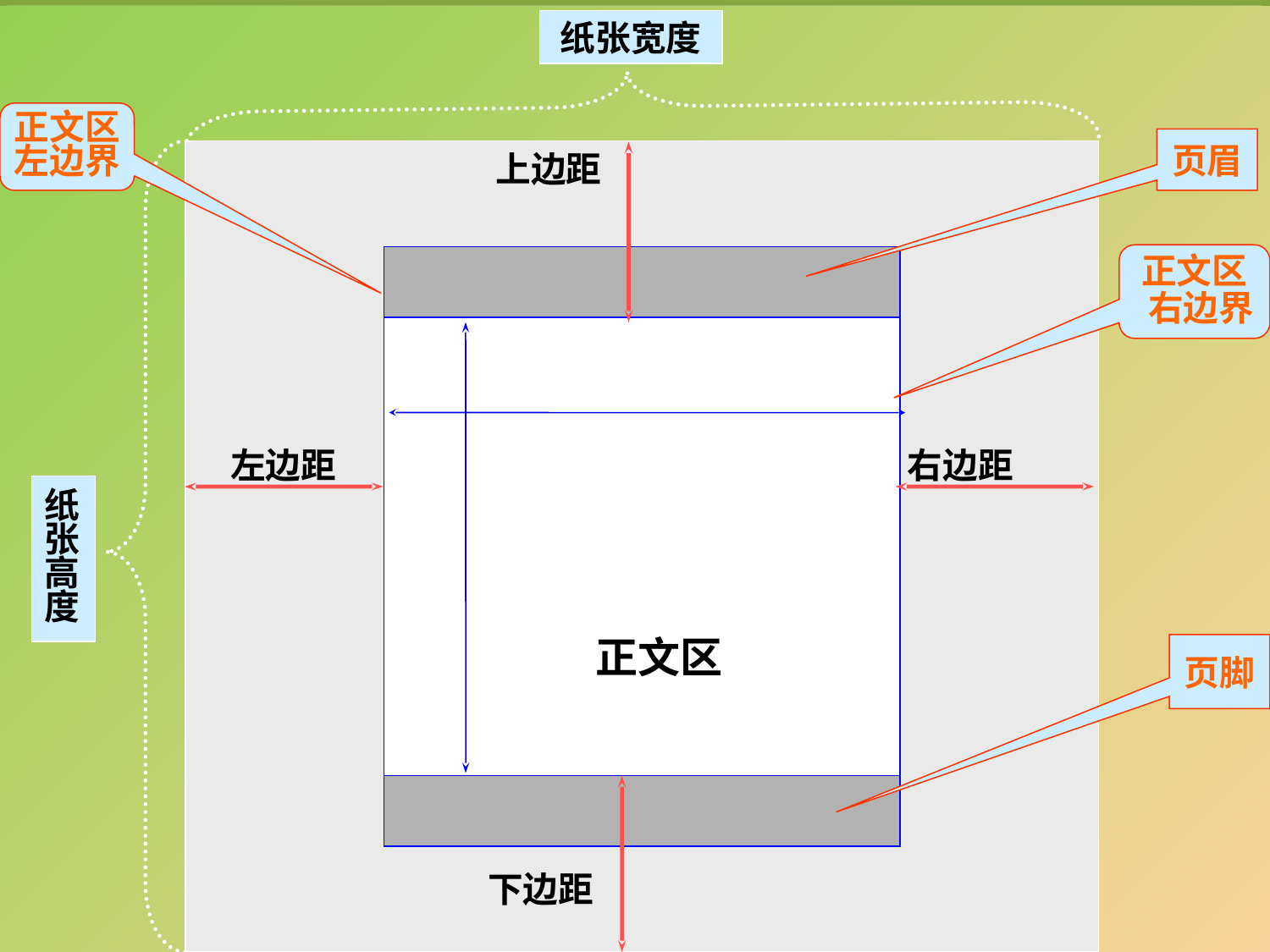

纸张宽度
正文区
左边界
页眉

                                    上边距

   左边距                                                                       右边距

                                   下边距

正文区
  右边界

              正文宽度

   正
   文
   高
   度

纸
张
高
度

正文区
页脚

26